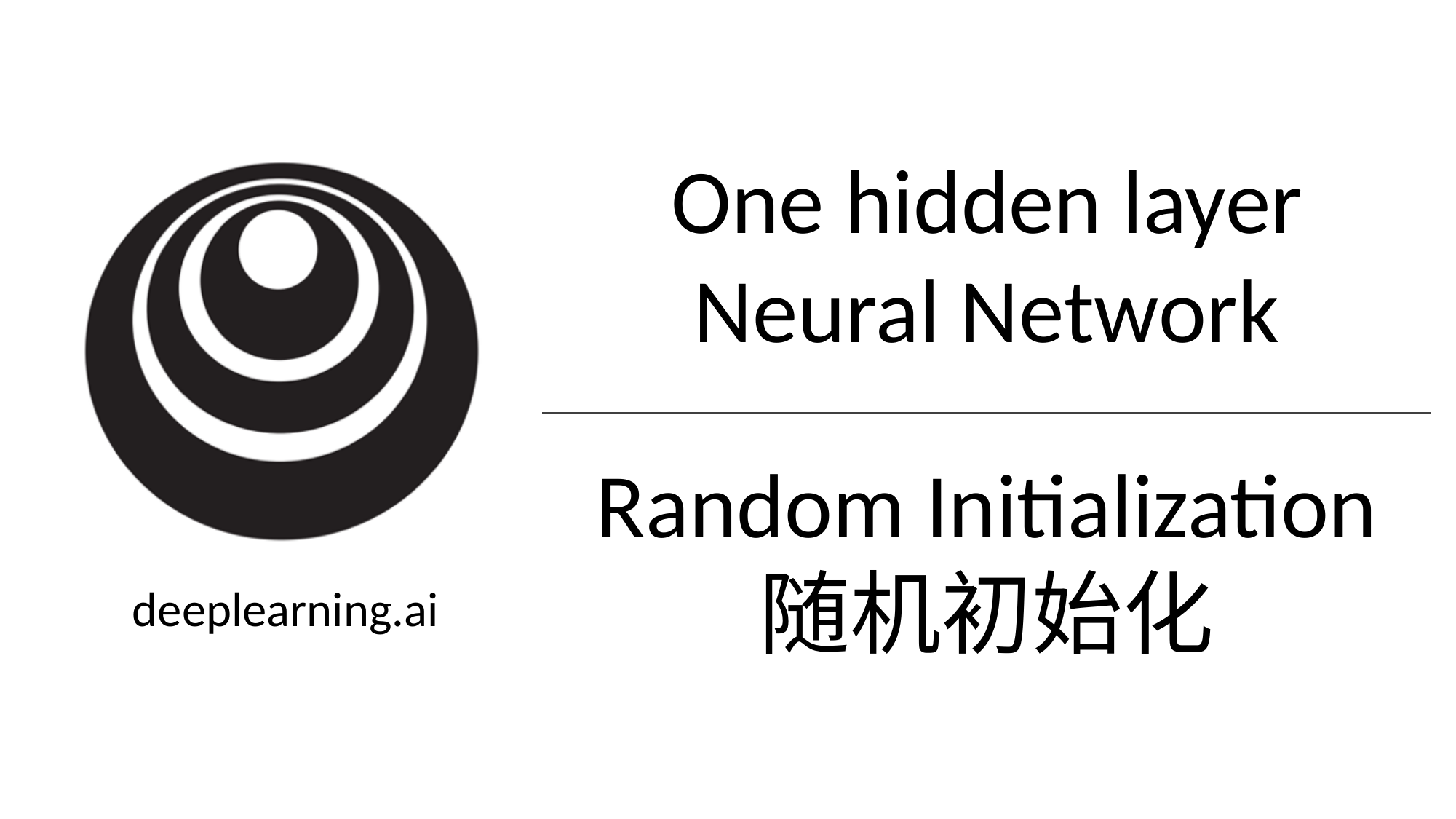

One hidden layer
Neural Network
Random Initialization
随机初始化